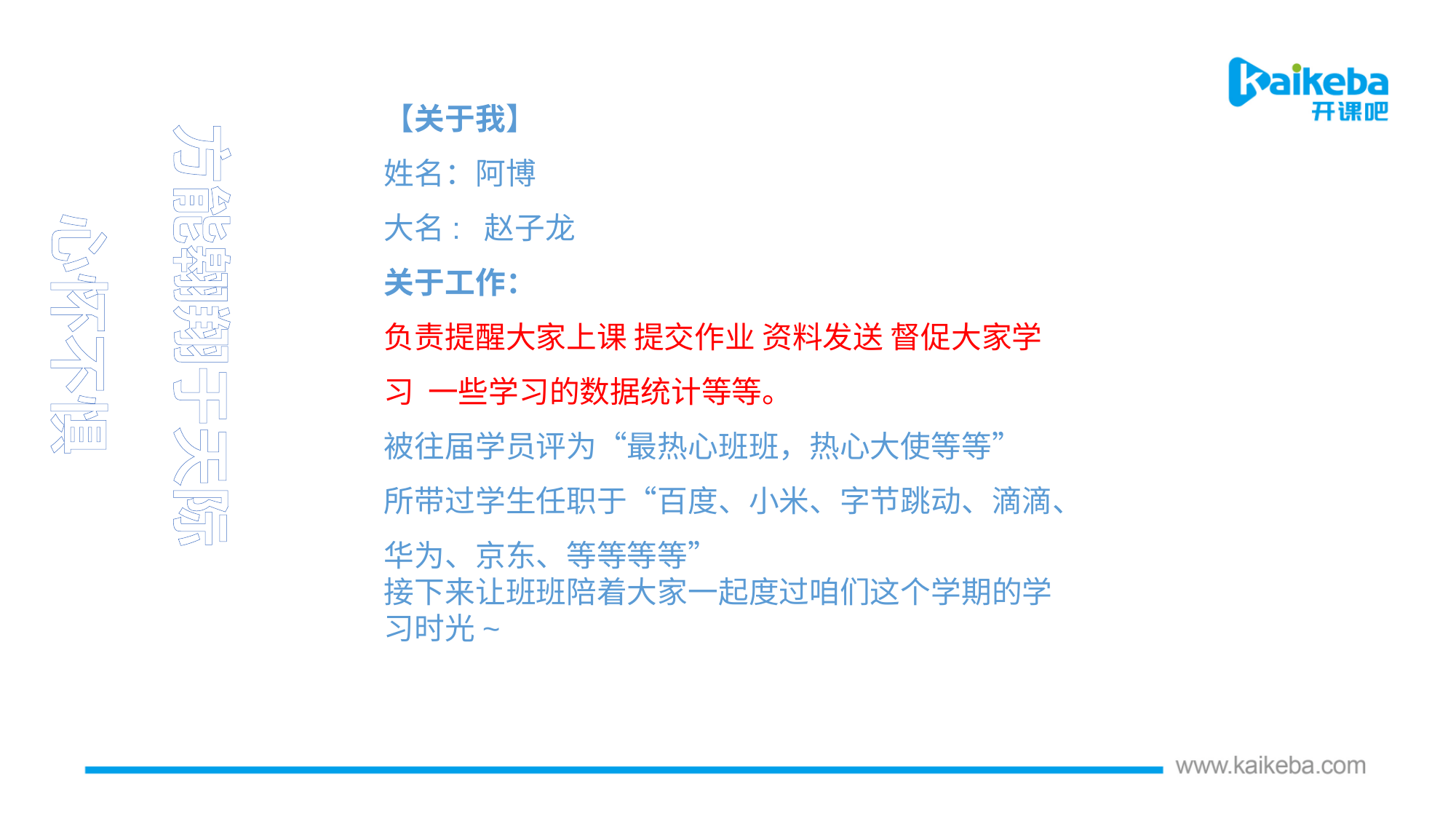

【关于我】
姓名：阿博
大名:  赵子龙
关于工作：
负责提醒大家上课 提交作业 资料发送 督促大家学习  一些学习的数据统计等等。
被往届学员评为“最热心班班，热心大使等等”
所带过学生任职于“百度、小米、字节跳动、滴滴、华为、京东、等等等等”
接下来让班班陪着大家一起度过咱们这个学期的学习时光~
方能翱翔于天际
心怀不惧